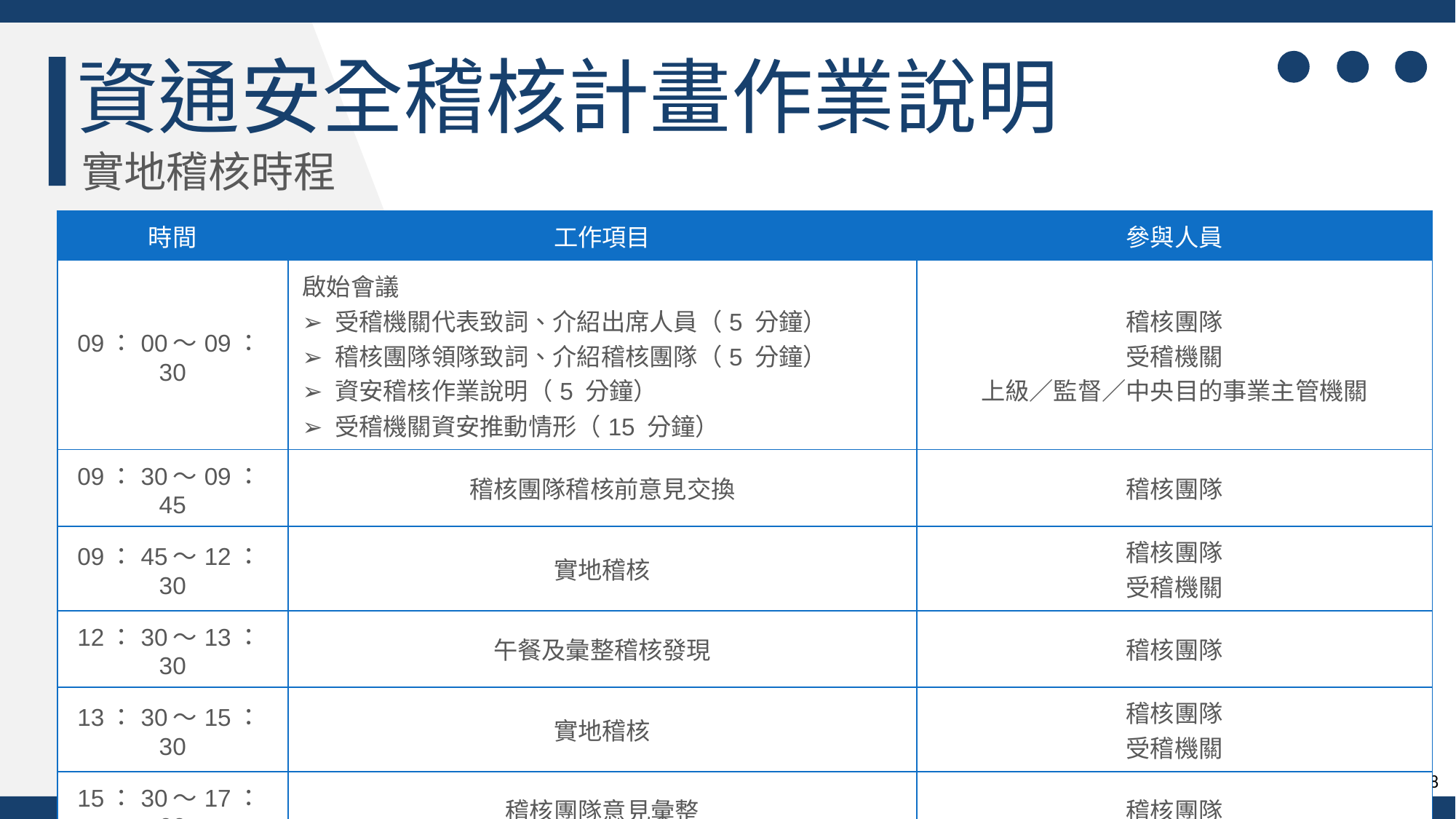

資通安全稽核計畫作業說明
實地稽核時程
| 時間 | 工作項目 | 參與人員 |
| --- | --- | --- |
| 09：00～09：30 | 啟始會議 ➢ 受稽機關代表致詞、介紹出席人員（5 分鐘） ➢ 稽核團隊領隊致詞、介紹稽核團隊（5 分鐘） ➢ 資安稽核作業說明（5 分鐘） ➢ 受稽機關資安推動情形（15 分鐘） | 稽核團隊 受稽機關 上級／監督／中央目的事業主管機關 |
| 09：30～09：45 | 稽核團隊稽核前意見交換 | 稽核團隊 |
| 09：45～12：30 | 實地稽核 | 稽核團隊 受稽機關 |
| 12：30～13：30 | 午餐及彙整稽核發現 | 稽核團隊 |
| 13：30～15：30 | 實地稽核 | 稽核團隊 受稽機關 |
| 15：30～17：00 | 稽核團隊意見彙整 | 稽核團隊 |
| 17：00～17：30 | 結束會議 稽核結果報告 意見交流 | 稽核團隊 受稽機關 上級／監督／中央目的事業主管機關 |